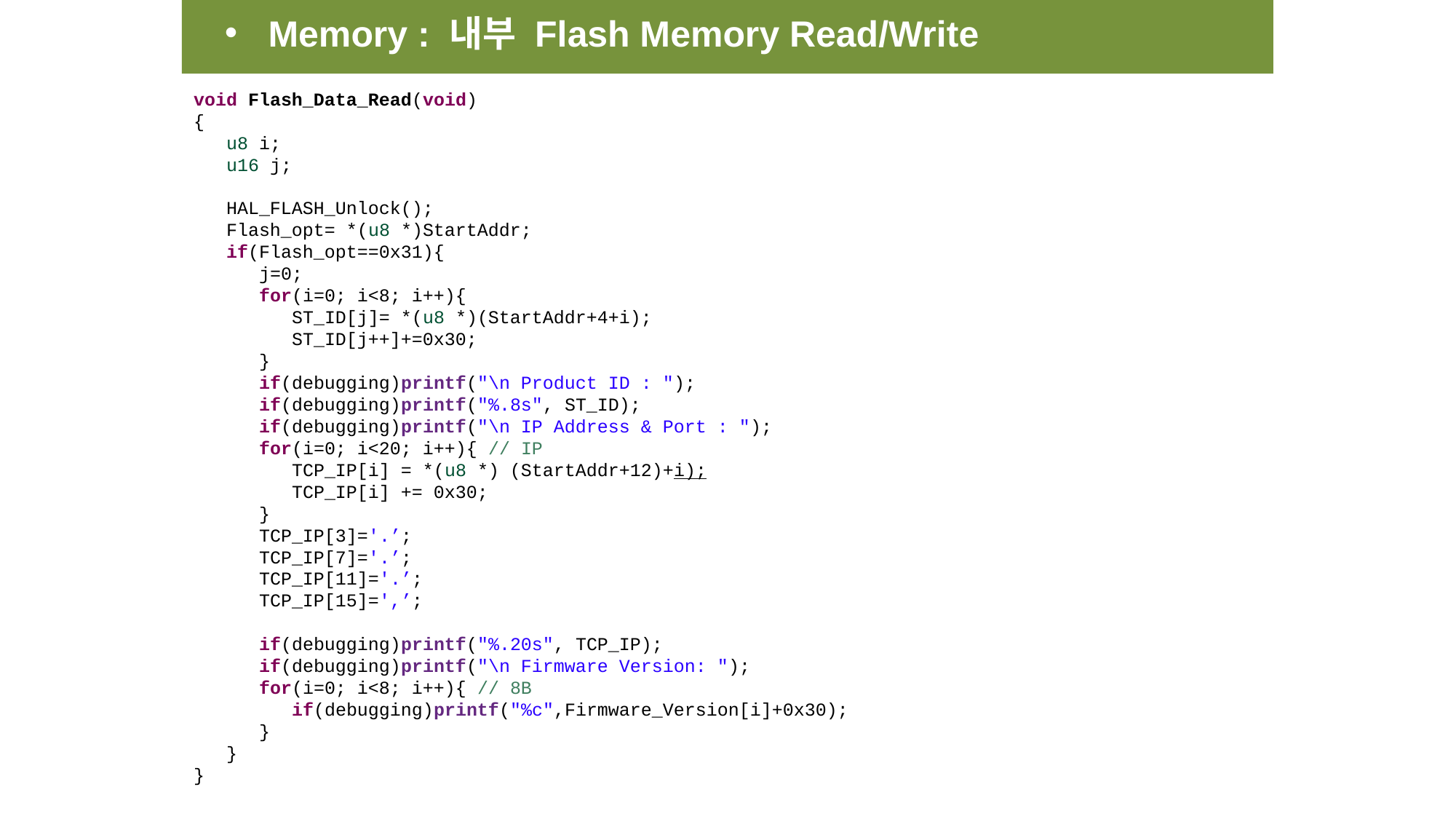

Memory : 내부 Flash Memory Read/Write
void Flash_Data_Read(void)
{
   u8 i;
   u16 j;

   HAL_FLASH_Unlock();
   Flash_opt= *(u8 *)StartAddr;
   if(Flash_opt==0x31){
      j=0;
      for(i=0; i<8; i++){
         ST_ID[j]= *(u8 *)(StartAddr+4+i);
         ST_ID[j++]+=0x30;
      }
      if(debugging)printf("\n Product ID : ");
      if(debugging)printf("%.8s", ST_ID);
      if(debugging)printf("\n IP Address & Port : ");
      for(i=0; i<20; i++){ // IP
         TCP_IP[i] = *(u8 *) (StartAddr+12)+i);
         TCP_IP[i] += 0x30;
      }
      TCP_IP[3]='.’;
      TCP_IP[7]='.’;
      TCP_IP[11]='.’;
      TCP_IP[15]=',’;

      if(debugging)printf("%.20s", TCP_IP);
      if(debugging)printf("\n Firmware Version: ");
      for(i=0; i<8; i++){ // 8B
         if(debugging)printf("%c",Firmware_Version[i]+0x30);
      }
   }
}